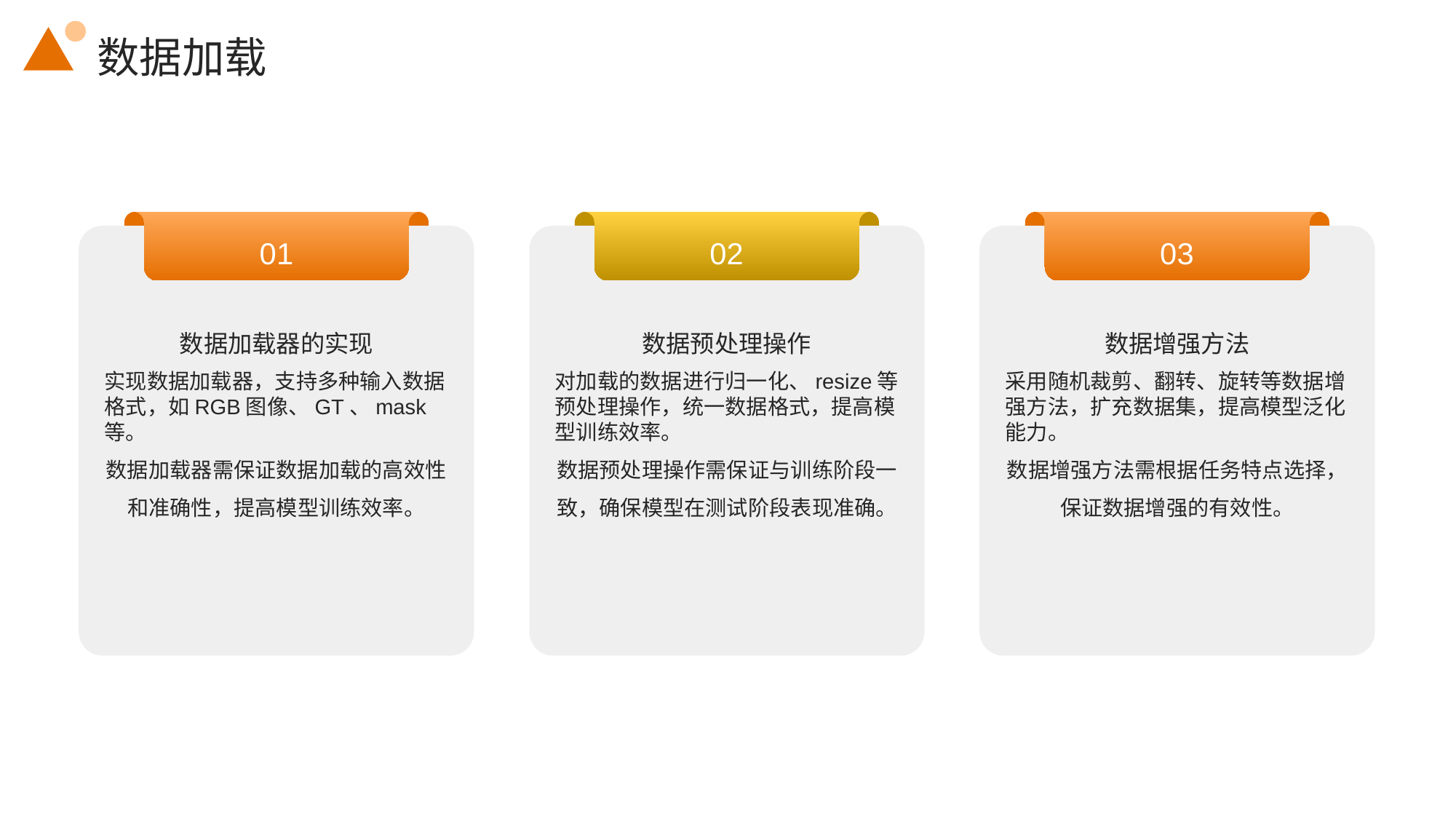

数据加载

01
02
03
数据加载器的实现
数据预处理操作
数据增强方法
实现数据加载器，支持多种输入数据格式，如RGB图像、GT、mask等。
数据加载器需保证数据加载的高效性和准确性，提高模型训练效率。
对加载的数据进行归一化、resize等预处理操作，统一数据格式，提高模型训练效率。
数据预处理操作需保证与训练阶段一致，确保模型在测试阶段表现准确。
采用随机裁剪、翻转、旋转等数据增强方法，扩充数据集，提高模型泛化能力。
数据增强方法需根据任务特点选择，保证数据增强的有效性。